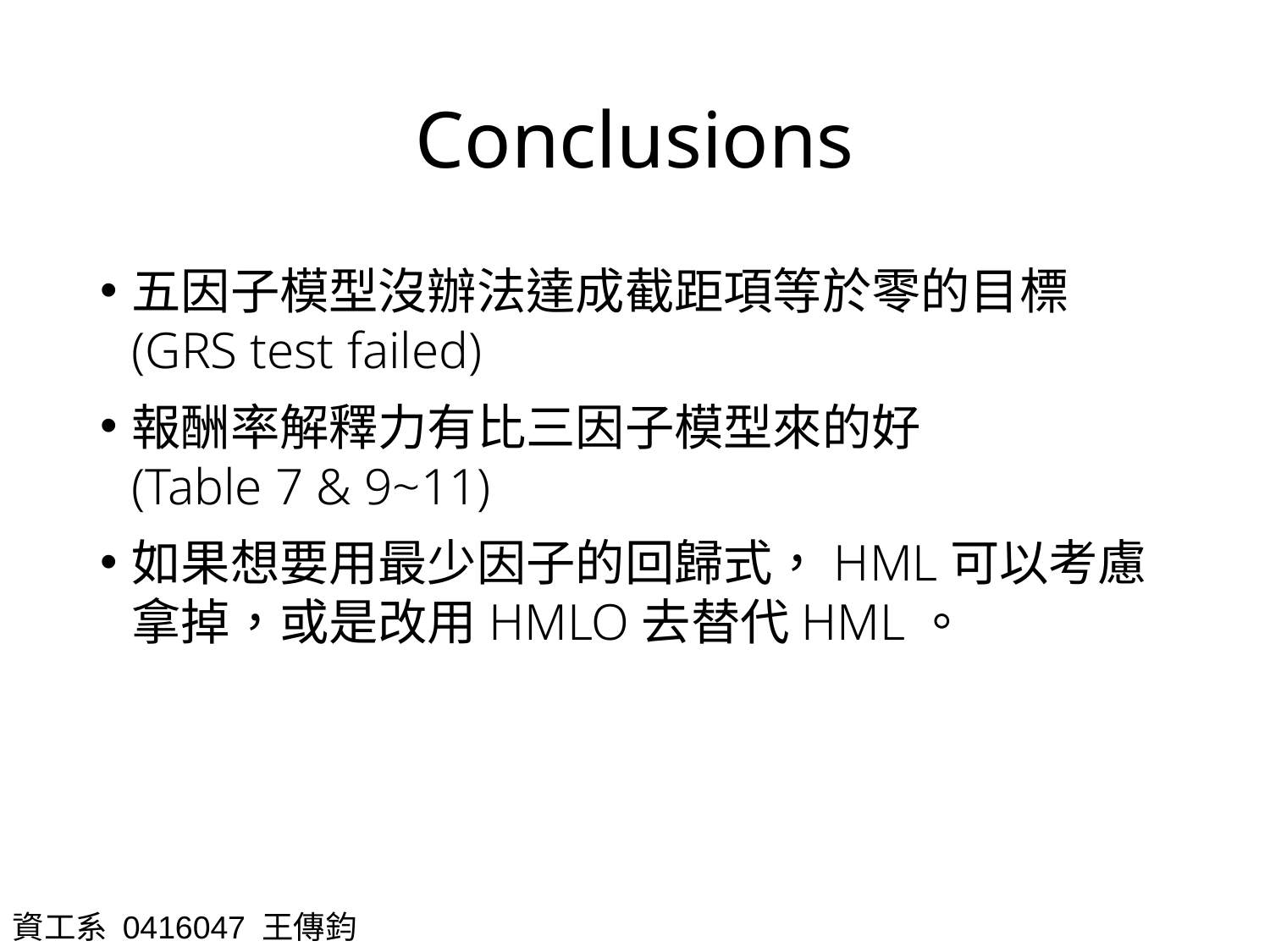

# Conclusions
五因子模型沒辦法達成截距項等於零的目標 (GRS test failed)
報酬率解釋力有比三因子模型來的好
(Table 7 & 9~11)
如果想要用最少因子的回歸式，HML可以考慮拿掉，或是改用HMLO去替代HML。
資工系 0416047 王傳鈞